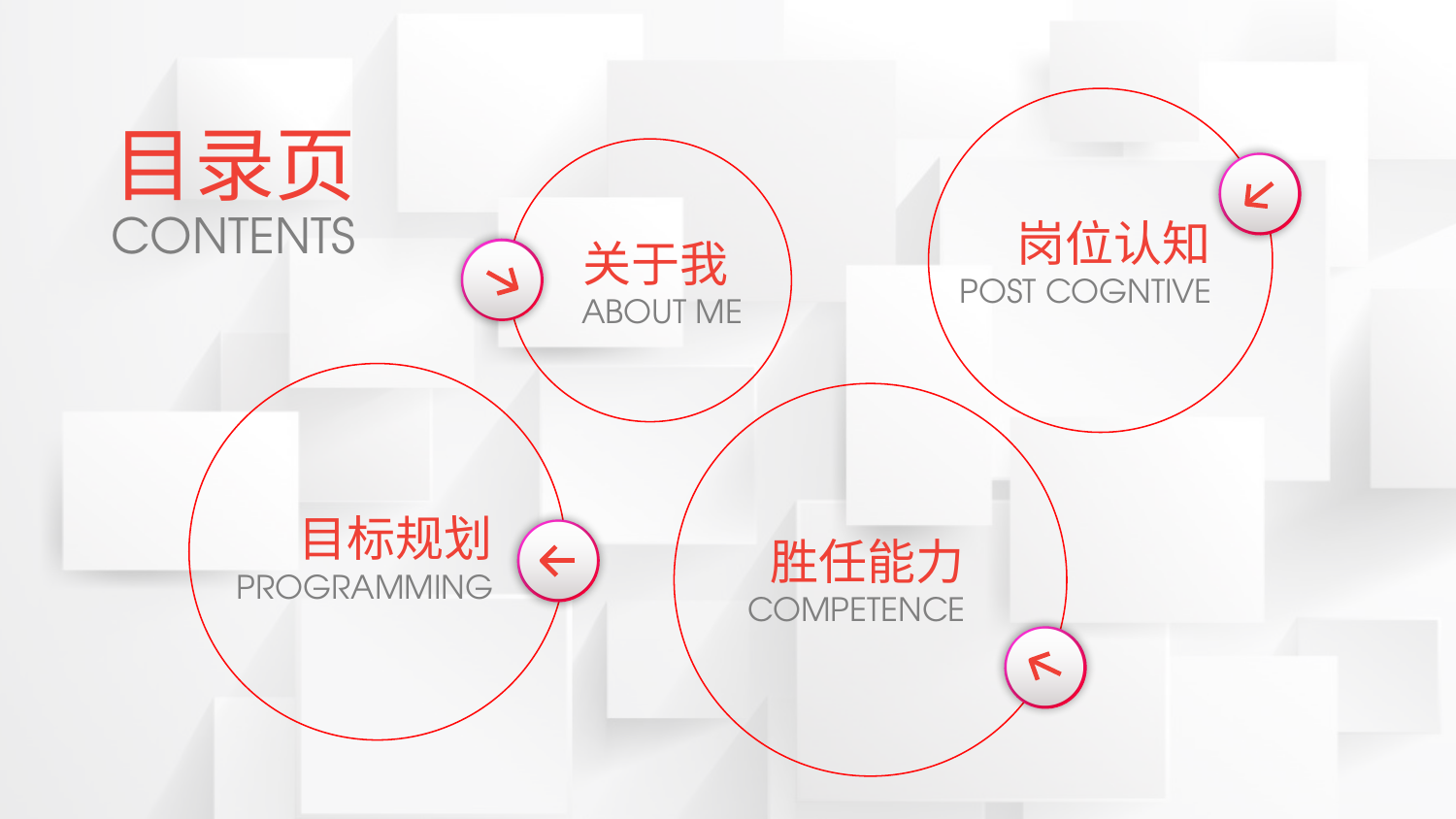

岗位认知
POST COGNTIVE
目录页

关于我
ABOUT ME

CONTENTS

目标规划
PROGRAMMING

胜任能力
COMPETENCE